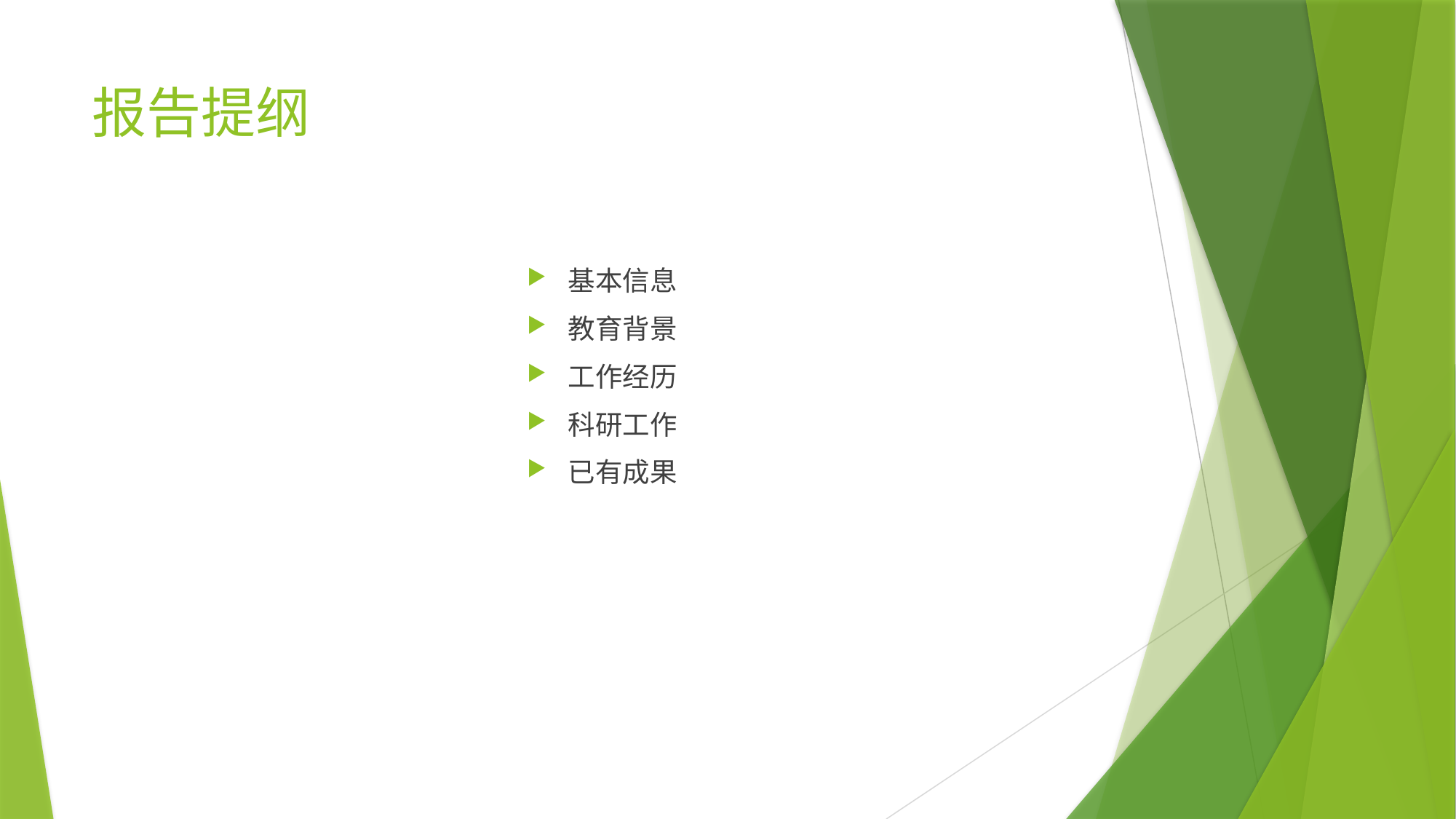

# 报告提纲
基本信息
教育背景
工作经历
科研工作
已有成果